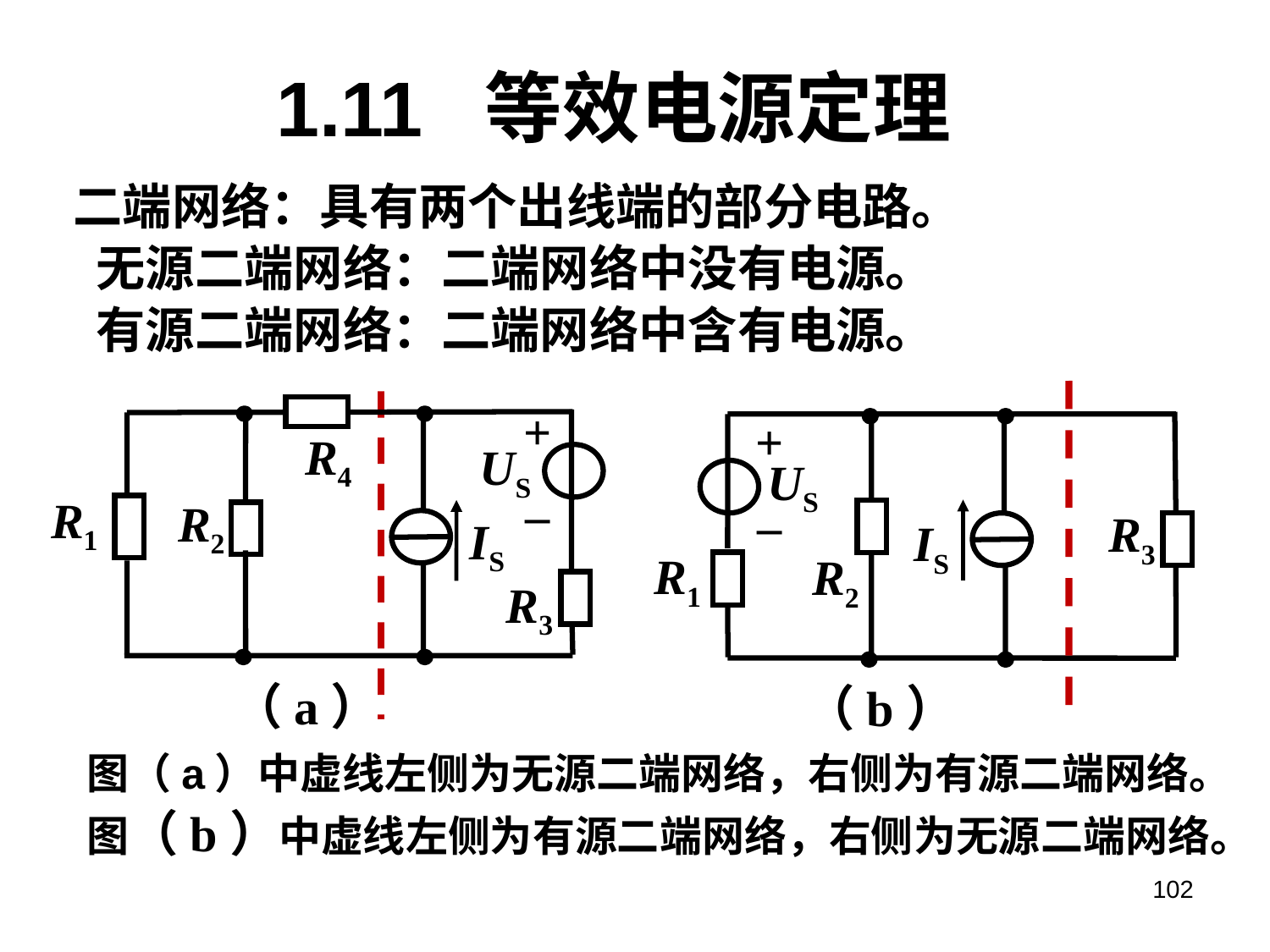

# 1.11  等效电源定理
二端网络：具有两个出线端的部分电路。
 无源二端网络：二端网络中没有电源。
 有源二端网络：二端网络中含有电源。

+
–

R4
US

R1
R2

IS

R3

+
–

US

R3
IS

R1
R2

（a）
（b）
图（a）中虚线左侧为无源二端网络，右侧为有源二端网络。
图（b）中虚线左侧为有源二端网络，右侧为无源二端网络。

102